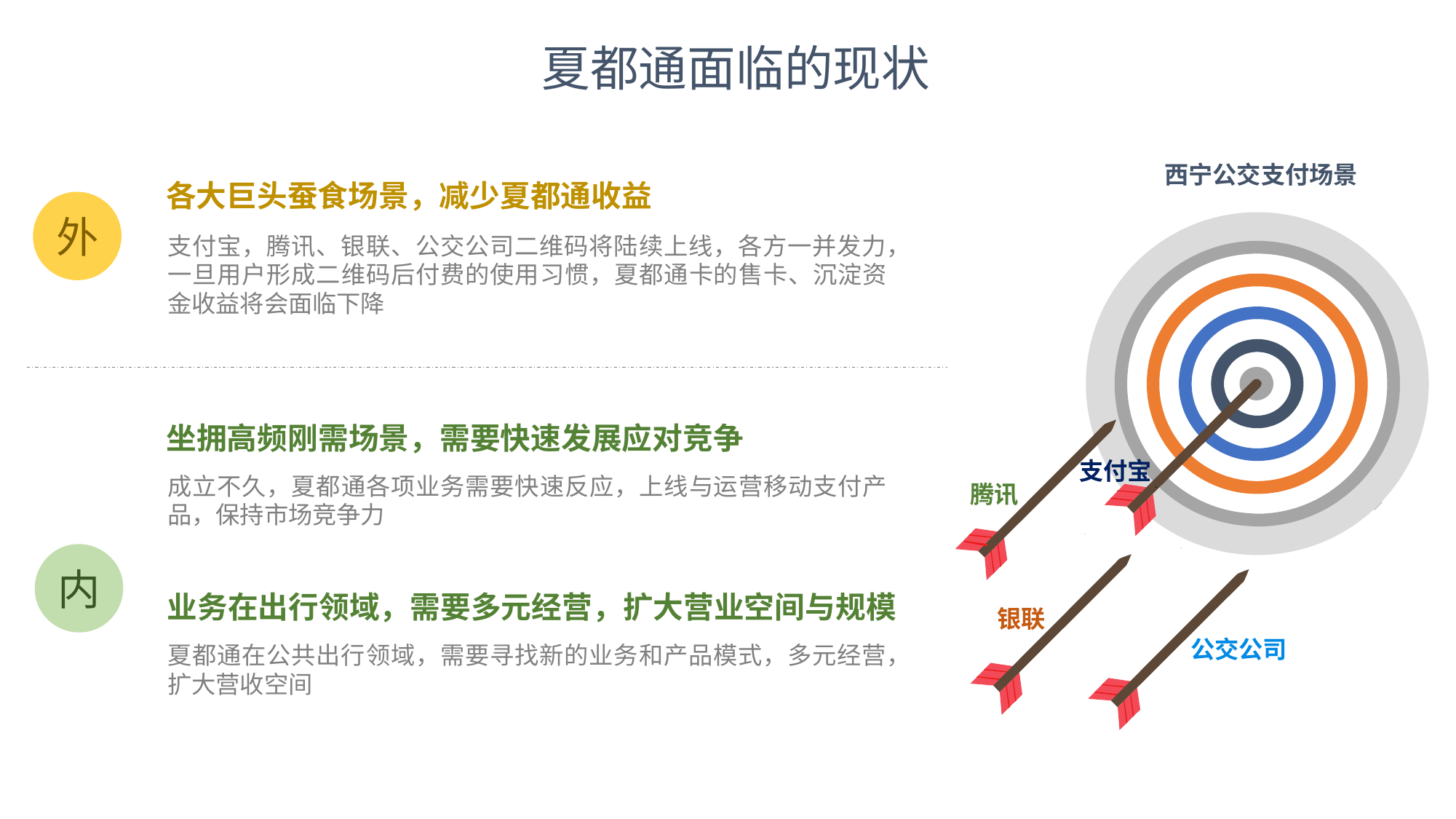

夏都通面临的现状
西宁公交支付场景
各大巨头蚕食场景，减少夏都通收益
外

支付宝，腾讯、银联、公交公司二维码将陆续上线，各方一并发力，一旦用户形成二维码后付费的使用习惯，夏都通卡的售卡、沉淀资金收益将会面临下降

坐拥高频刚需场景，需要快速发展应对竞争

支付宝
成立不久，夏都通各项业务需要快速反应，上线与运营移动支付产品，保持市场竞争力
腾讯

内

业务在出行领域，需要多元经营，扩大营业空间与规模
银联
公交公司
夏都通在公共出行领域，需要寻找新的业务和产品模式，多元经营，扩大营收空间